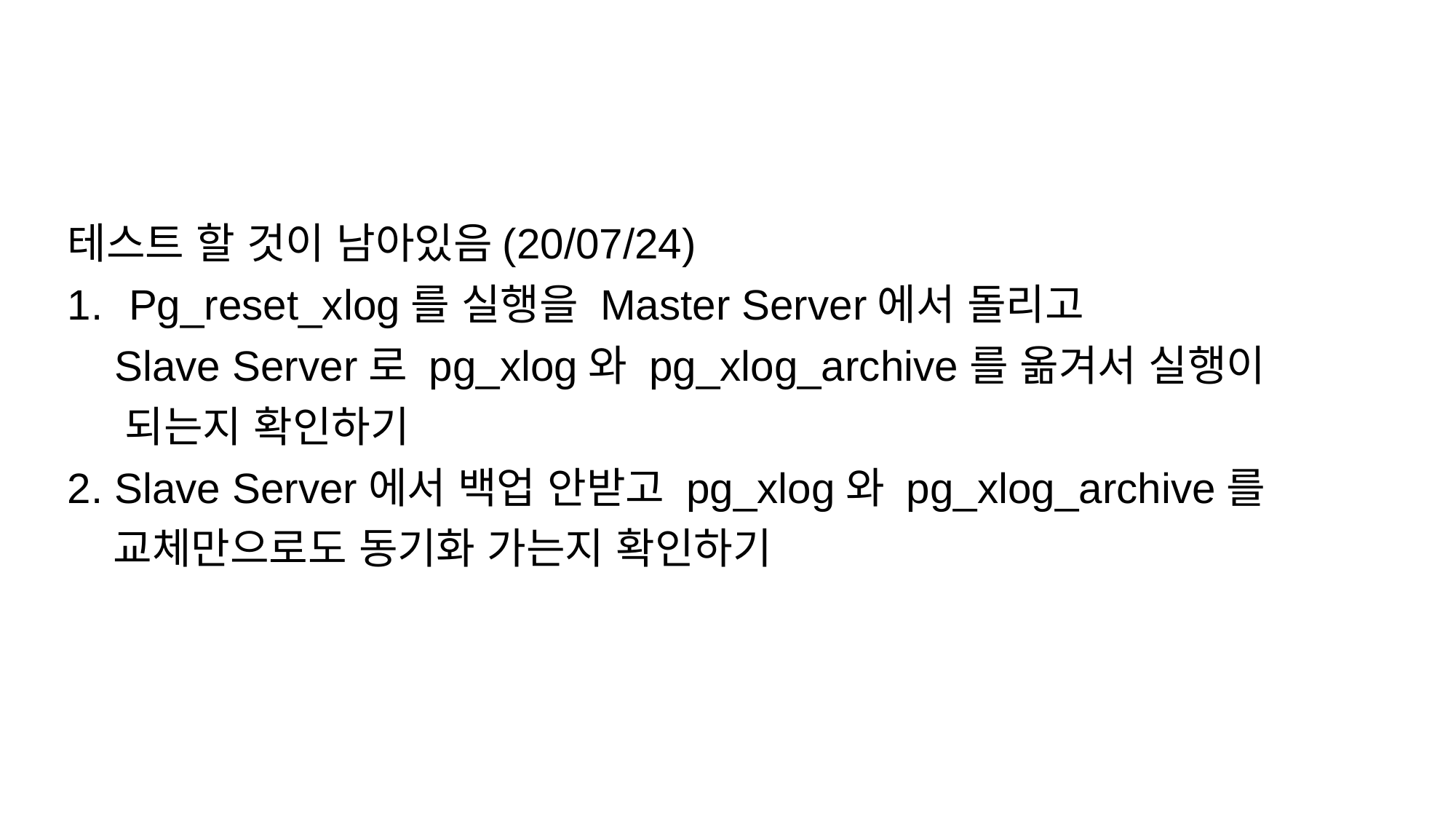

테스트 할 것이 남아있음(20/07/24)
Pg_reset_xlog를 실행을 Master Server에서 돌리고
    Slave Server로 pg_xlog와 pg_xlog_archive를 옮겨서 실행이
    되는지 확인하기
2. Slave Server에서 백업 안받고 pg_xlog와 pg_xlog_archive를
   교체만으로도 동기화 가는지 확인하기